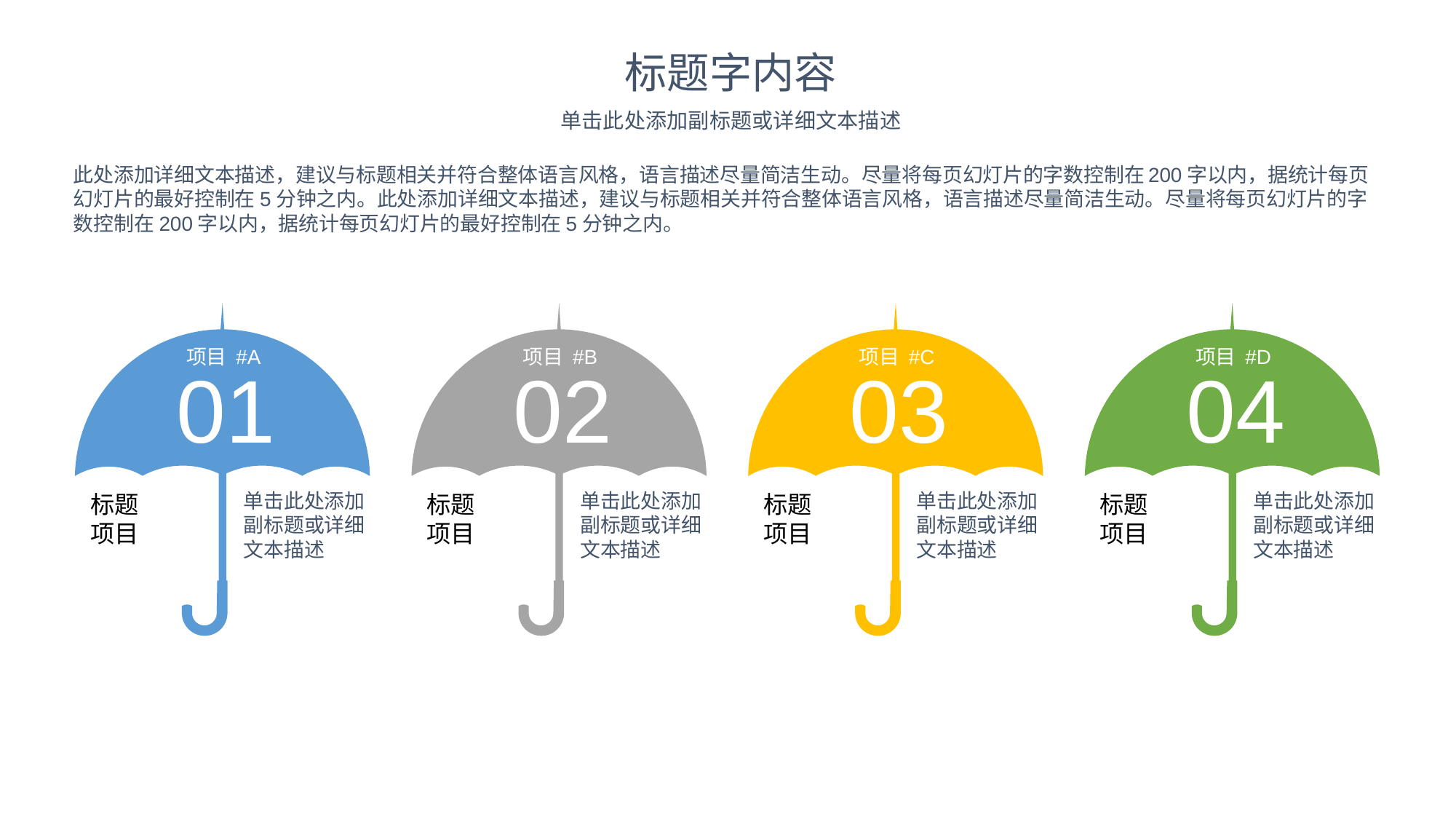

标题字内容
单击此处添加副标题或详细文本描述
此处添加详细文本描述，建议与标题相关并符合整体语言风格，语言描述尽量简洁生动。尽量将每页幻灯片的字数控制在200字以内，据统计每页幻灯片的最好控制在5分钟之内。此处添加详细文本描述，建议与标题相关并符合整体语言风格，语言描述尽量简洁生动。尽量将每页幻灯片的字数控制在200字以内，据统计每页幻灯片的最好控制在5分钟之内。

项目 #A
01
标题
项目
单击此处添加副标题或详细文本描述

项目 #B
02
标题
项目
单击此处添加副标题或详细文本描述

项目 #C
03
标题
项目
单击此处添加副标题或详细文本描述

项目 #D
04
标题
项目
单击此处添加副标题或详细文本描述